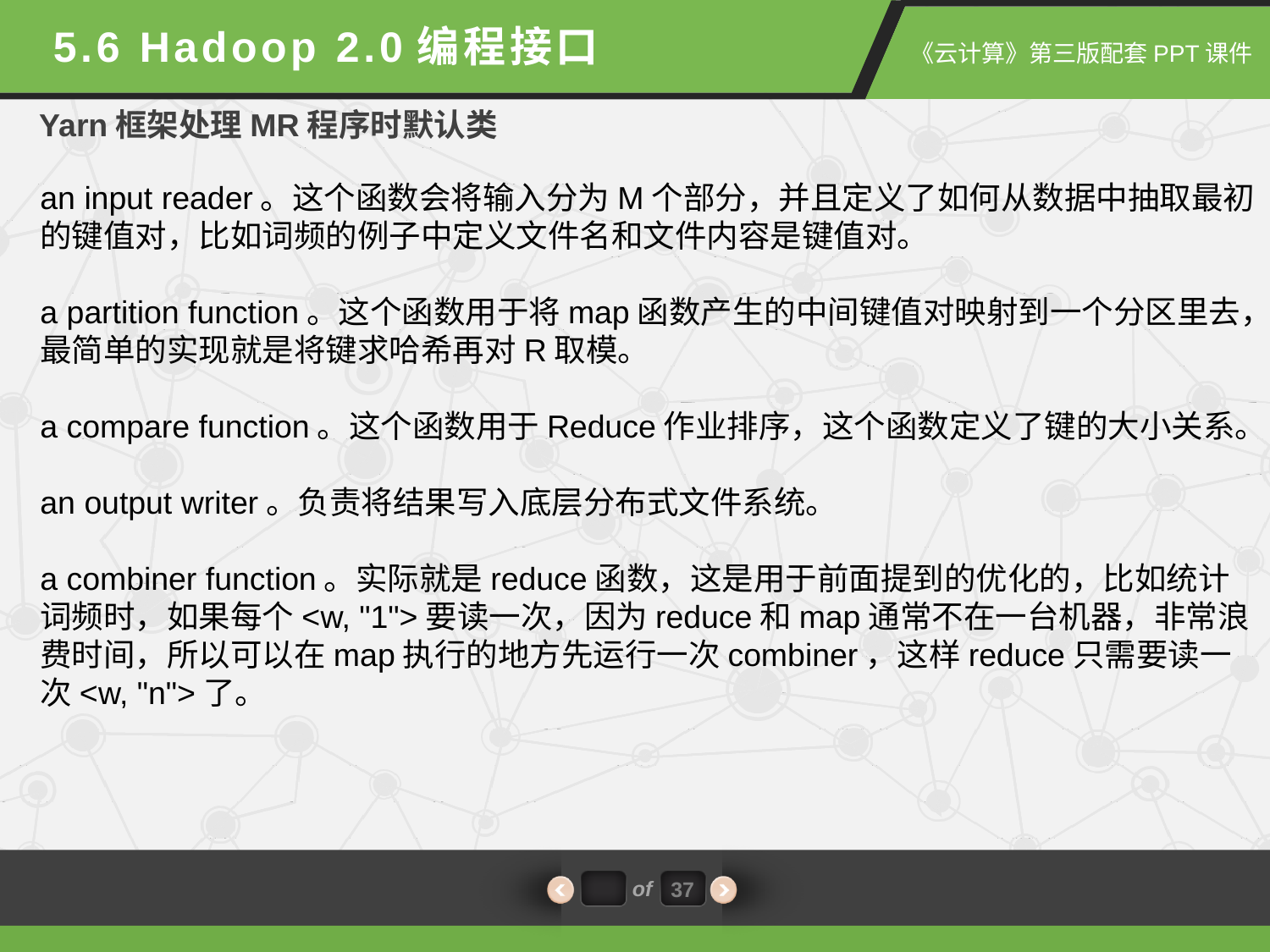

5.6 Hadoop 2.0编程接口
Yarn框架处理MR程序时默认类
an input reader。这个函数会将输入分为M个部分，并且定义了如何从数据中抽取最初的键值对，比如词频的例子中定义文件名和文件内容是键值对。

a partition function。这个函数用于将map函数产生的中间键值对映射到一个分区里去，最简单的实现就是将键求哈希再对R取模。

a compare function。这个函数用于Reduce作业排序，这个函数定义了键的大小关系。

an output writer。负责将结果写入底层分布式文件系统。

a combiner function。实际就是reduce函数，这是用于前面提到的优化的，比如统计词频时，如果每个<w, "1">要读一次，因为reduce和map通常不在一台机器，非常浪费时间，所以可以在map执行的地方先运行一次combiner，这样reduce只需要读一次<w, "n">了。